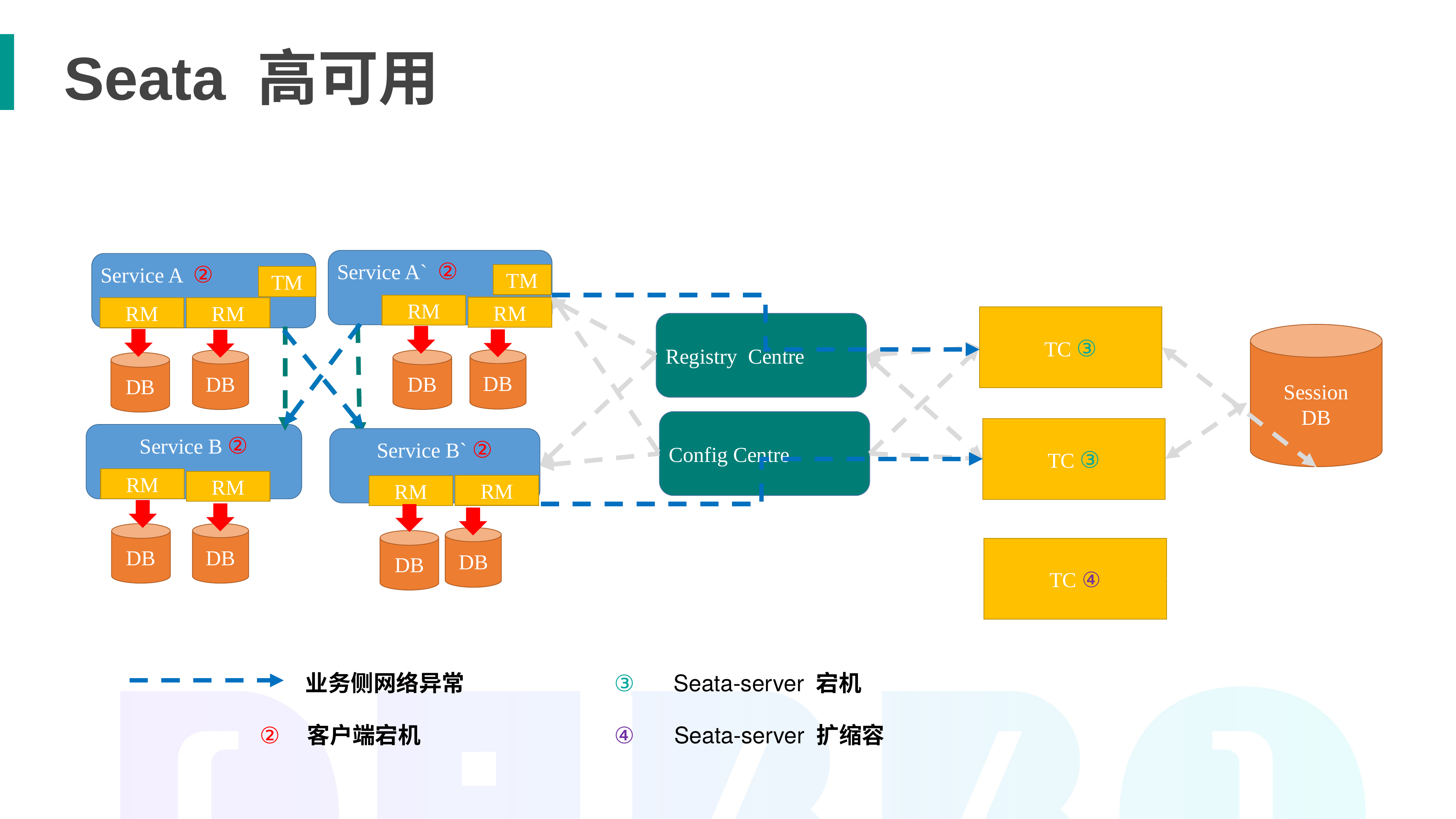

Seata 高可用
Service A`  ②
Service A  ②
TM
TM
RM
DB
RM

DB
RM

DB
RM
DB
TC ③
Registry  Centre
Session
DB

Config Centre
TC ③
Service B ②
Service B` ②
RM
DB
RM

DB
RM

DB
RM
DB

TC ④
业务侧网络异常
③
Seata-server 宕机
②
客户端宕机
④
Seata-server 扩缩容